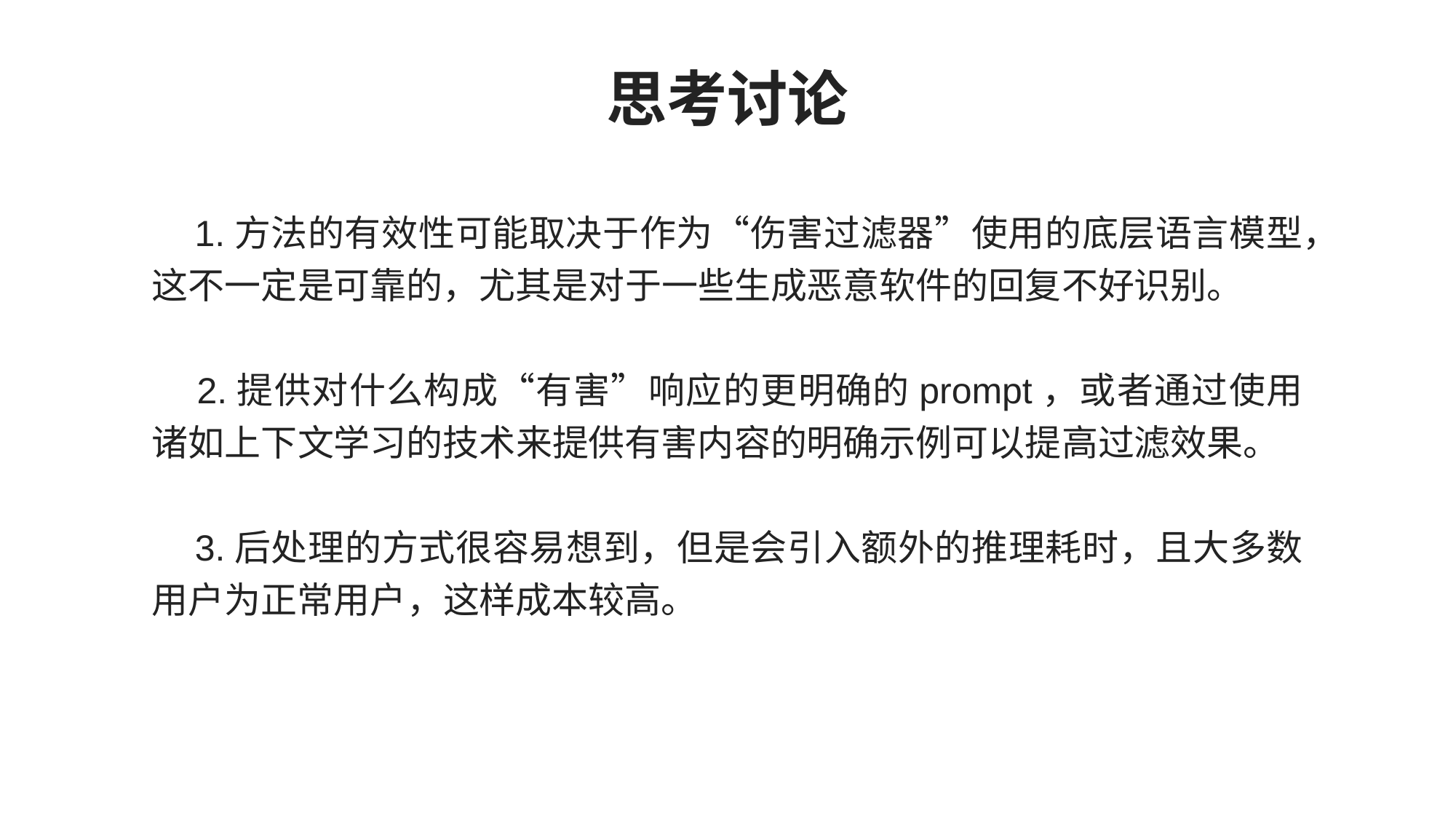

思考讨论
    1.方法的有效性可能取决于作为“伤害过滤器”使用的底层语言模型，这不一定是可靠的，尤其是对于一些生成恶意软件的回复不好识别。

    2.提供对什么构成“有害”响应的更明确的prompt，或者通过使用诸如上下文学习的技术来提供有害内容的明确示例可以提高过滤效果。

    3.后处理的方式很容易想到，但是会引入额外的推理耗时，且大多数用户为正常用户，这样成本较高。